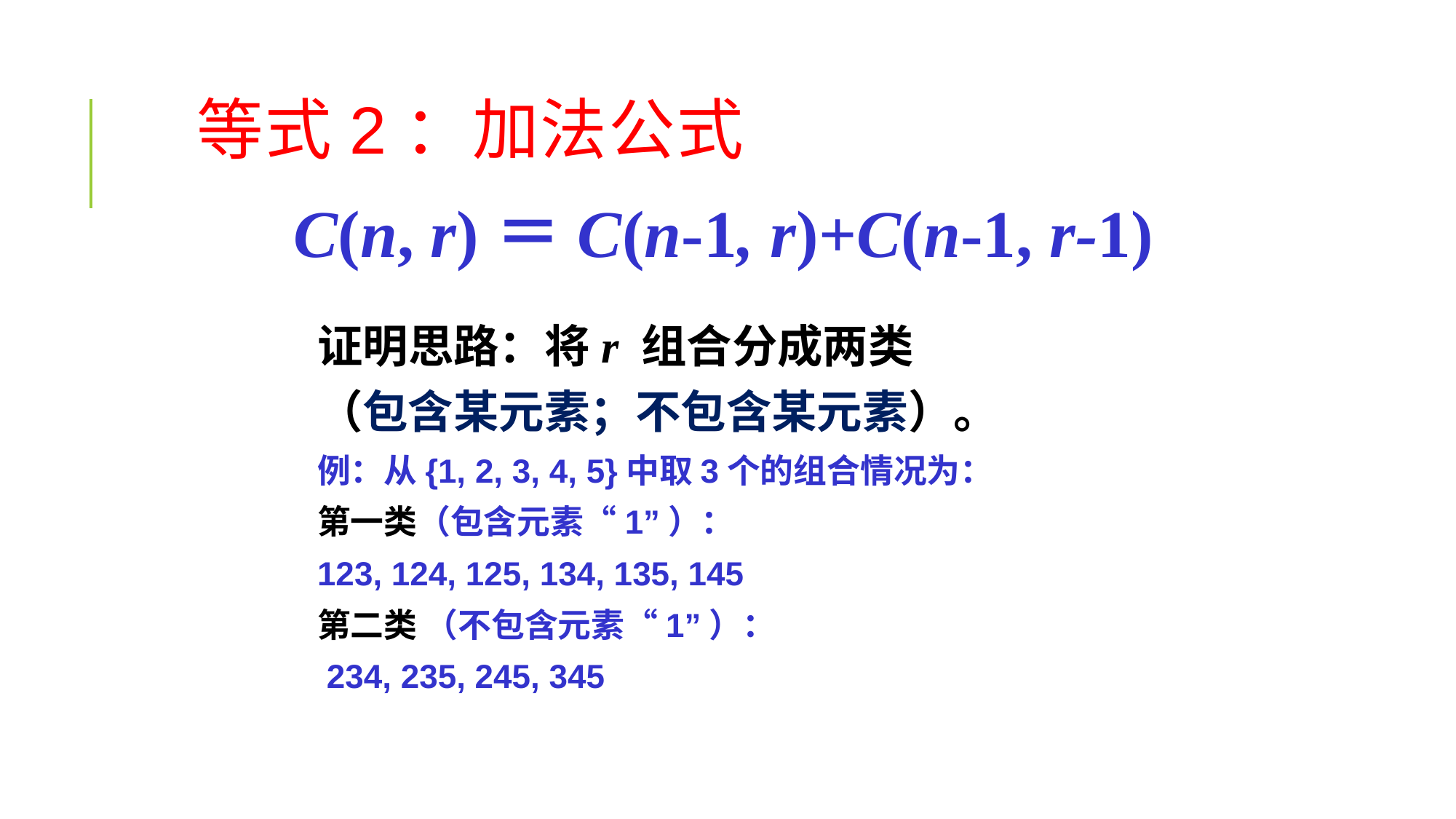

# 等式2：加法公式
C(n, r)＝C(n-1, r)+C(n-1, r-1)

证明思路：将r 组合分成两类
（包含某元素；不包含某元素）。
例：从{1, 2, 3, 4, 5}中取3个的组合情况为：
第一类（包含元素“1”）：
123, 124, 125, 134, 135, 145
第二类 （不包含元素“1”）：
 234, 235, 245, 345